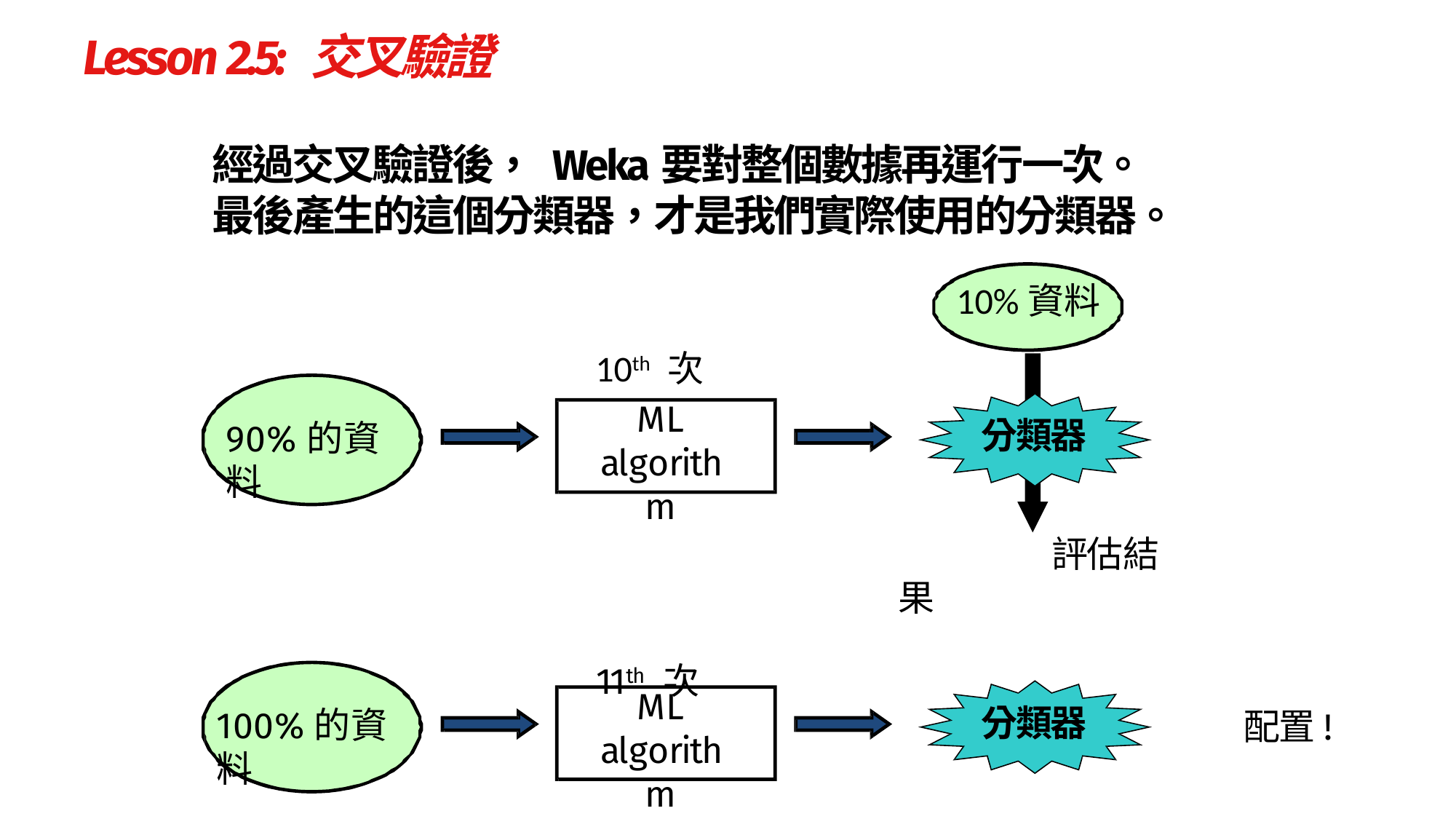

# Lesson 2.5: 交叉驗證
經過交叉驗證後， Weka要對整個數據再運行一次。
最後產生的這個分類器，才是我們實際使用的分類器。

10%資料
10th 次

ML
algorithm

分類器
90%的資料

	     評估結果

11th 次

ML
algorithm

分類器
100%的資料
配置!